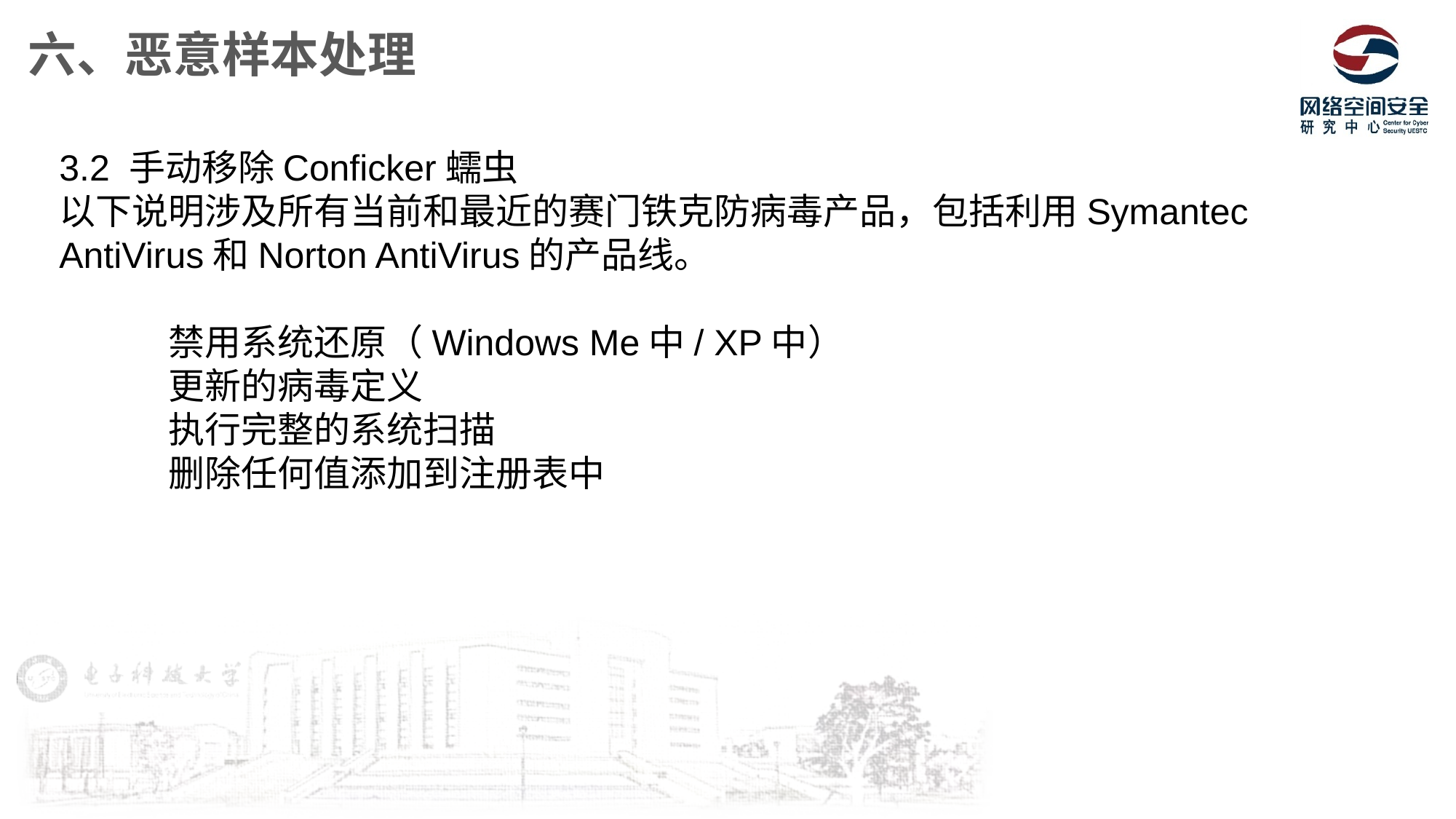

六、恶意样本处理
3.2 手动移除Conficker蠕虫
以下说明涉及所有当前和最近的赛门铁克防病毒产品，包括利用Symantec AntiVirus和Norton AntiVirus的产品线。

	禁用系统还原（Windows Me中/ XP中）
	更新的病毒定义
	执行完整的系统扫描
	删除任何值添加到注册表中